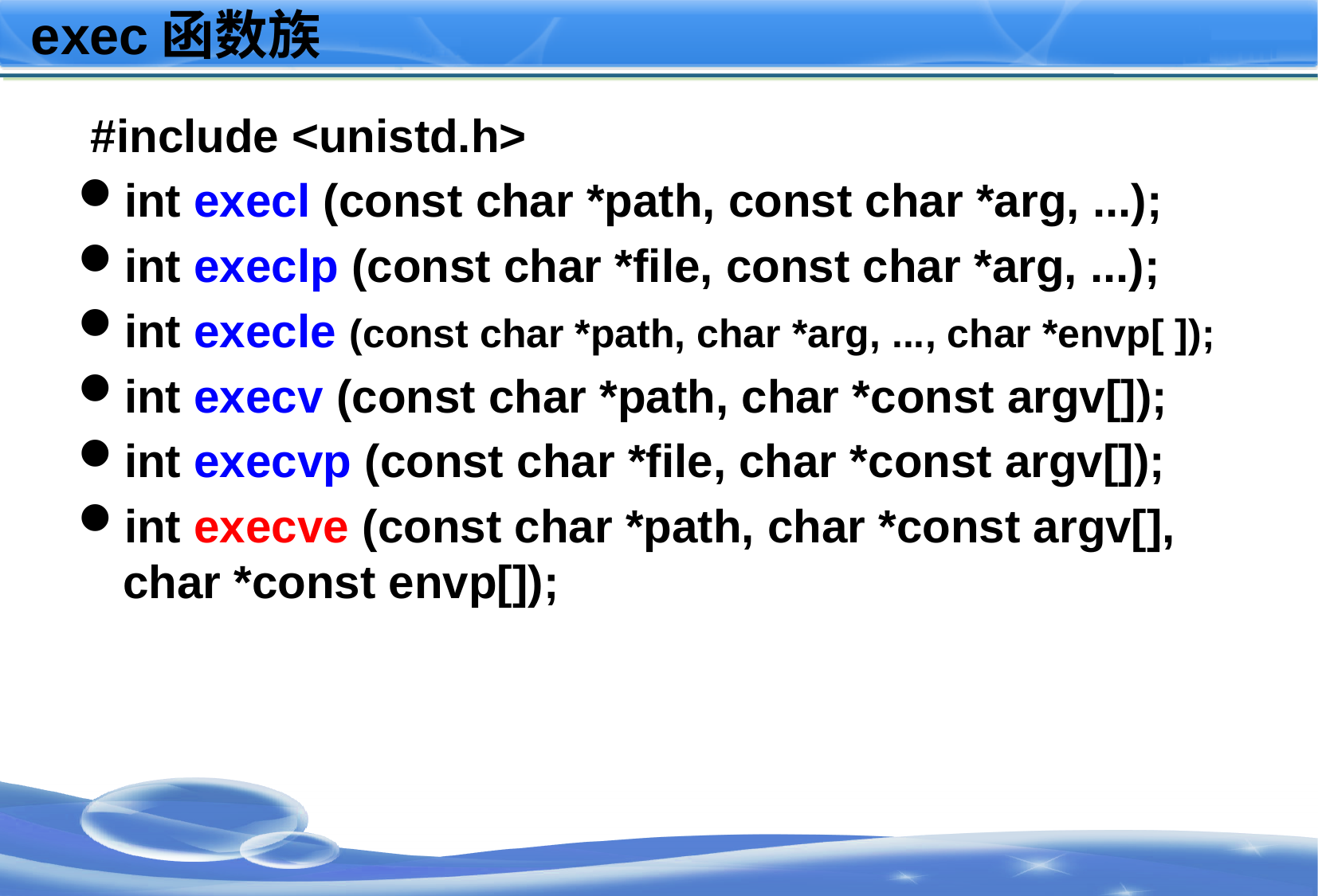

# exec函数族
 #include <unistd.h>
int execl (const char *path, const char *arg, ...);
int execlp (const char *file, const char *arg, ...);
int execle (const char *path, char *arg, ..., char *envp[ ]);
int execv (const char *path, char *const argv[]);
int execvp (const char *file, char *const argv[]);
int execve (const char *path, char *const argv[], char *const envp[]);